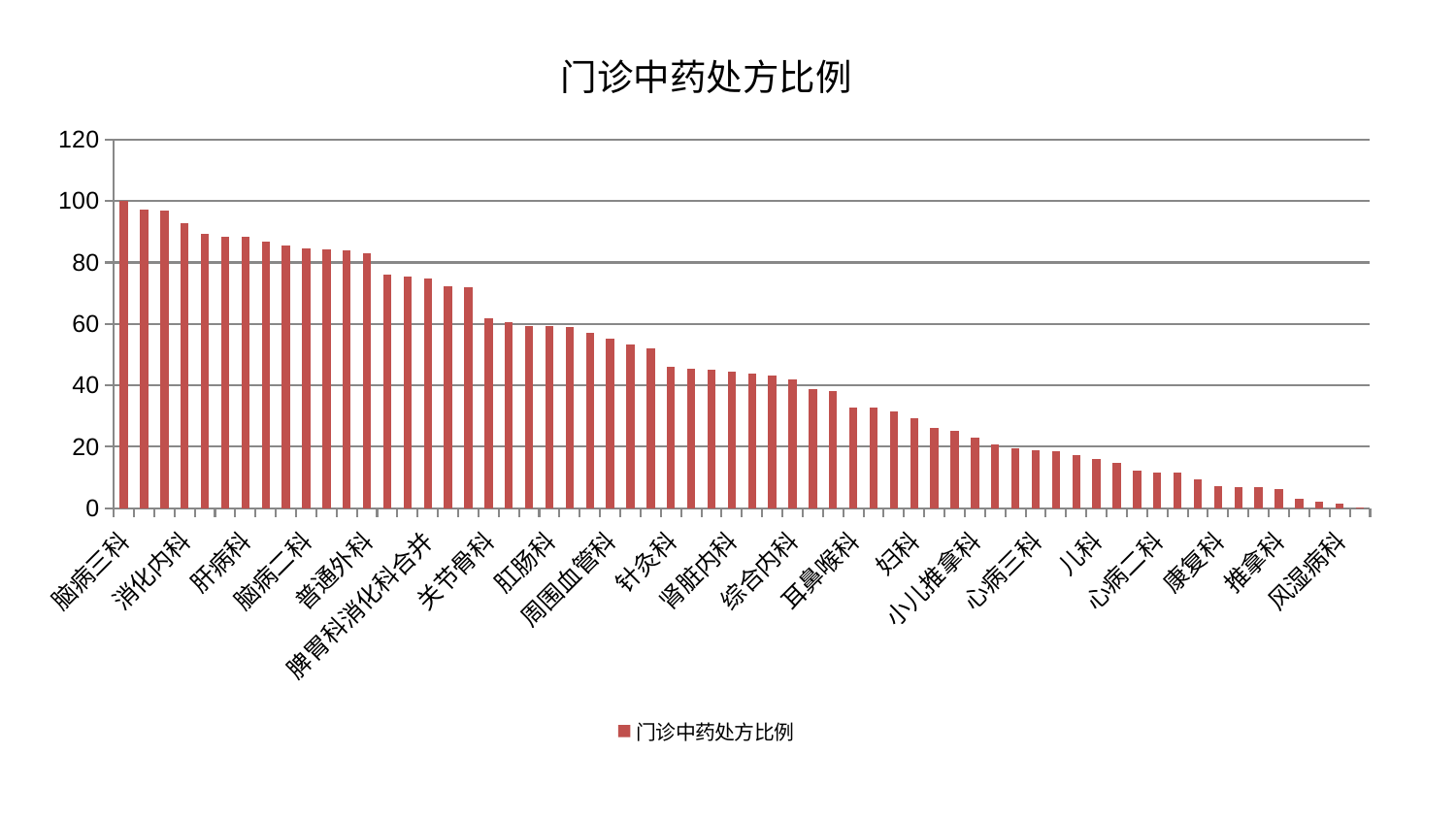

### Chart: 门诊中药处方比例

| Category | 门诊中药处方比例 |
|---|---|
| 脑病三科 | 99.99999999999999 |
| 血液科 | 97.26848156549669 |
| 产科 | 96.81764731599492 |
| 消化内科 | 92.87355842743759 |
| 身心医学科 | 89.37569942558298 |
| 微创骨科 | 88.51538292109218 |
| 肝病科 | 88.27046466946041 |
| 神经外科 | 86.79447198536143 |
| 美容皮肤科 | 85.41582098656646 |
| 脑病二科 | 84.57802423428036 |
| 脊柱骨科 | 84.2320801186352 |
| 中医经典科 | 84.06655205872661 |
| 普通外科 | 82.90119017164301 |
| 心病四科 | 76.20852534011902 |
| 妇科妇二科合并 | 75.3034877491557 |
| 脾胃科消化科合并 | 74.7360929150751 |
| 肾病科 | 72.18480913276841 |
| 运动损伤骨科 | 71.95870609965141 |
| 关节骨科 | 61.89998361103904 |
| 肿瘤内科 | 60.634492087394875 |
| 治未病中心 | 59.40729628047188 |
| 肛肠科 | 59.1862803577237 |
| 肝胆外科 | 59.080829583915346 |
| 乳腺甲状腺外科 | 57.1489591531962 |
| 周围血管科 | 55.08135257563939 |
| 内分泌科 | 53.463368063882264 |
| 口腔科 | 52.03585716131434 |
| 针灸科 | 46.147337041315666 |
| 脾胃病科 | 45.544772003018245 |
| 皮肤科 | 45.22469170754313 |
| 肾脏内科 | 44.50460041167918 |
| 脑病一科 | 43.95429667683101 |
| 神经内科 | 43.19582562121628 |
| 综合内科 | 41.87225947652786 |
| 眼科 | 38.642492749010074 |
| 西区重症医学科 | 38.199891465136204 |
| 耳鼻喉科 | 32.8135112493093 |
| 创伤骨科 | 32.7325248137701 |
| 骨科 | 31.483172703149002 |
| 妇科 | 29.188851957622926 |
| 呼吸内科 | 26.204203905614307 |
| 胸外科 | 25.07386223280186 |
| 小儿推拿科 | 23.00770155553558 |
| 东区重症医学科 | 20.68457301828196 |
| 东区肾病科 | 19.49305571200746 |
| 心病三科 | 18.871245662718334 |
| 老年医学科 | 18.624328696817336 |
| 中医外治中心 | 17.396026464791213 |
| 儿科 | 16.111478806563966 |
| 小儿骨科 | 14.829257931860685 |
| 男科 | 12.374865533526197 |
| 心病二科 | 11.763114780126571 |
| 显微骨科 | 11.478340917925975 |
| 重症医学科 | 9.561017550481264 |
| 康复科 | 7.110970276970742 |
| 妇二科 | 6.796462426658354 |
| 心血管内科 | 6.739949030827304 |
| 推拿科 | 6.314773699039909 |
| 心病一科 | 3.2036954557589565 |
| 医院 | 2.199127716227441 |
| 风湿病科 | 1.387629611149836 |
| 泌尿外科 | 0.2616663481559575 |
221